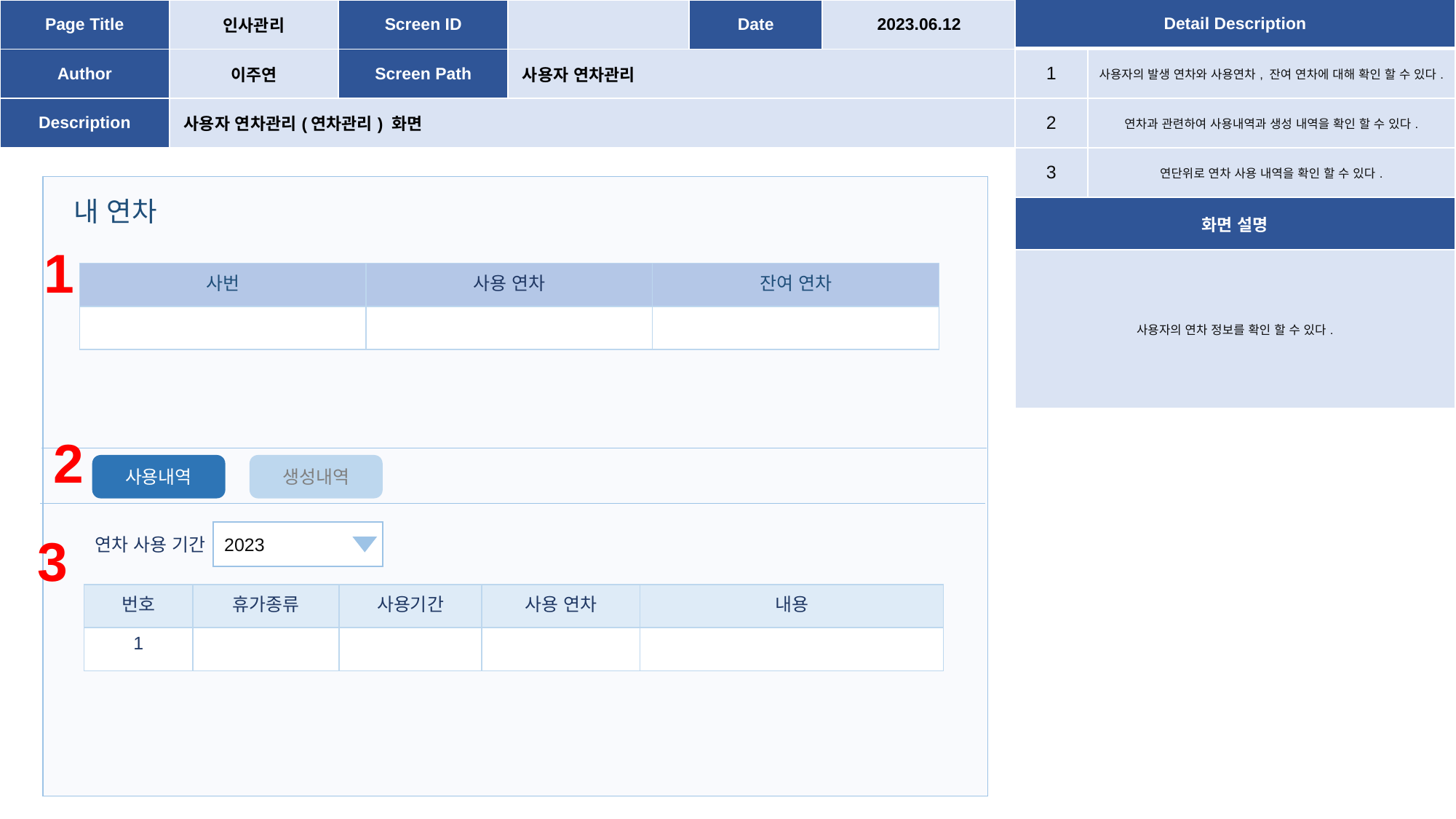

| Page Title | 인사관리 | Screen ID |  | Date | 2023.06.12 |
| --- | --- | --- | --- | --- | --- |
| Author | 이주연 | Screen Path | 사용자 연차관리 |  |  |
| Description | 사용자 연차관리(연차관리) 화면 |  |  |  |  |
| Detail Description |  |
| --- | --- |
| 1 | 사용자의 발생 연차와 사용연차, 잔여 연차에 대해 확인 할 수 있다. |
| 2 | 연차과 관련하여 사용내역과 생성 내역을 확인 할 수 있다. |
| 3 | 연단위로 연차 사용 내역을 확인 할 수 있다. |
| 화면 설명 |  |
| 사용자의 연차 정보를 확인 할 수 있다. |  |

내 연차
1
| 사번 | 사용 연차 | 잔여 연차 |
| --- | --- | --- |
|  |  |  |
2
사용내역
생성내역
3
2023

연차 사용 기간
| 번호 | 휴가종류 | 사용기간 | 사용 연차 | 내용 |
| --- | --- | --- | --- | --- |
| 1 |  |  |  |  |